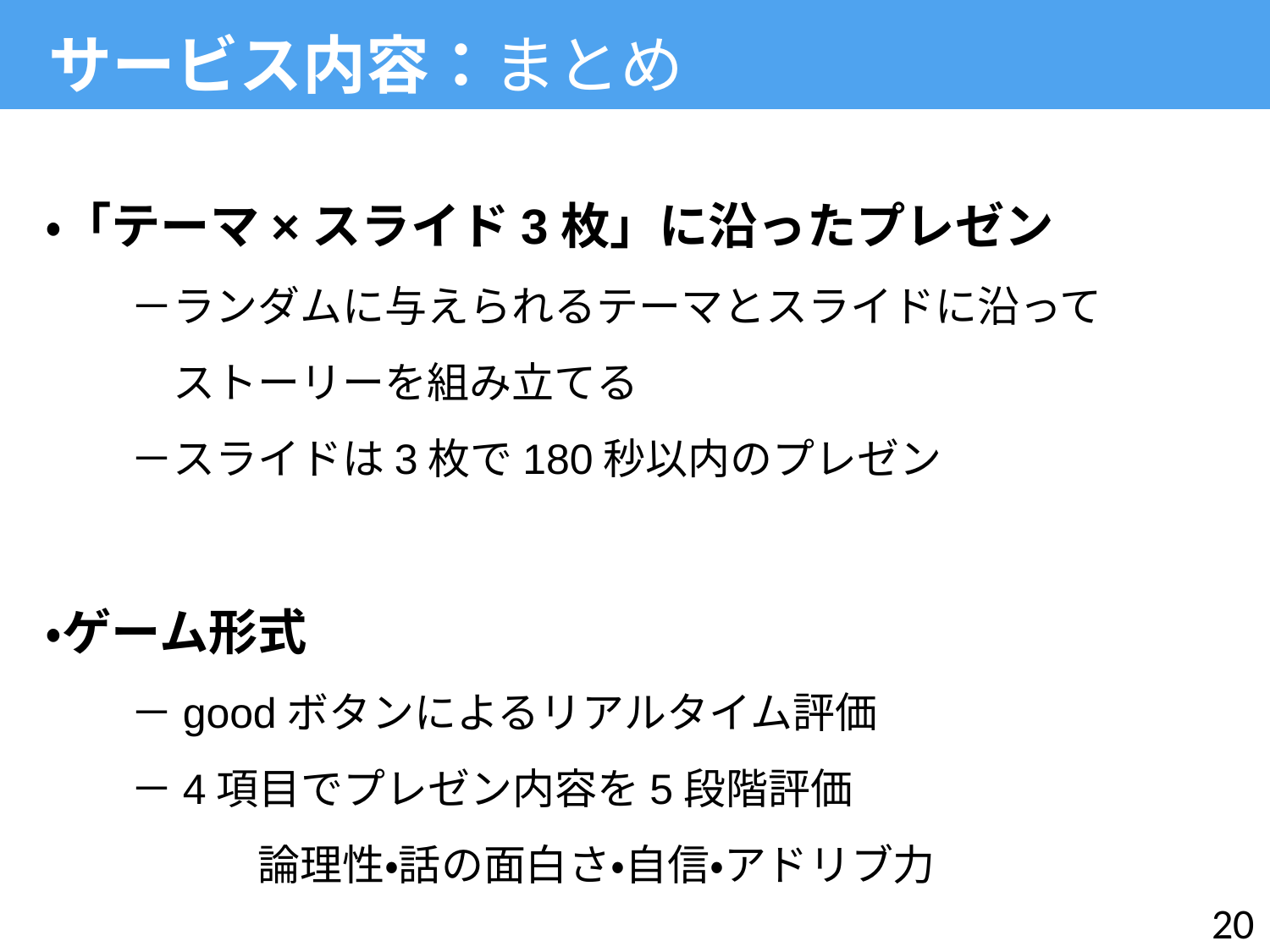

サービス内容：まとめ
・「テーマ×スライド3枚」に沿ったプレゼン
　　－ランダムに与えられるテーマとスライドに沿って
　　　ストーリーを組み立てる
　　－スライドは3枚で180秒以内のプレゼン

・ゲーム形式
　　－goodボタンによるリアルタイム評価
　　－4項目でプレゼン内容を5段階評価
　　　　　論理性・話の面白さ・自信・アドリブ力
20